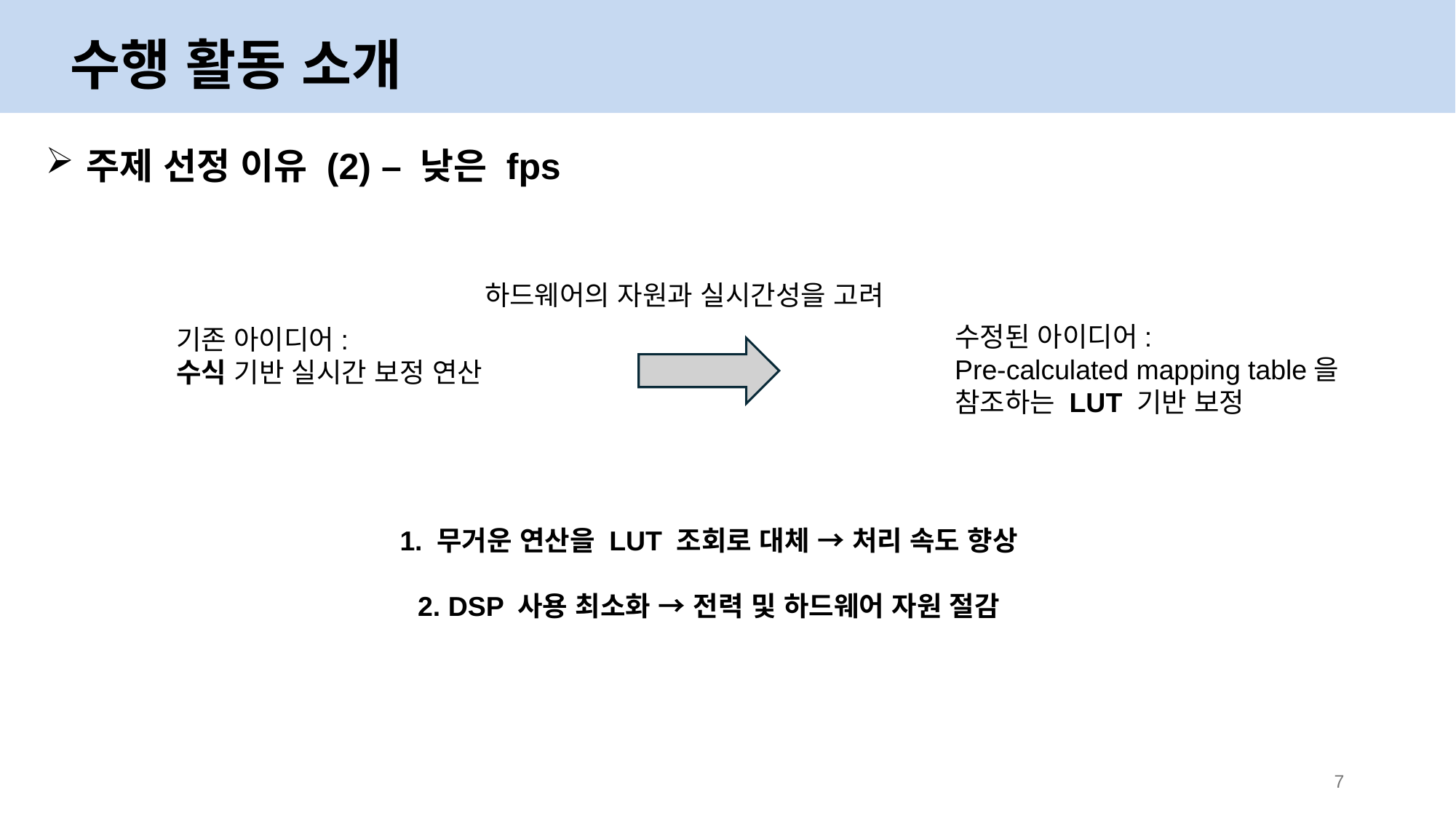

수행 활동 소개
주제 선정 이유 (2) – 낮은 fps
하드웨어의 자원과 실시간성을 고려
수정된 아이디어:
Pre-calculated mapping table을 참조하는 LUT 기반 보정
기존 아이디어:
수식 기반 실시간 보정 연산

1. 무거운 연산을 LUT 조회로 대체 → 처리 속도 향상

2. DSP 사용 최소화 → 전력 및 하드웨어 자원 절감

7